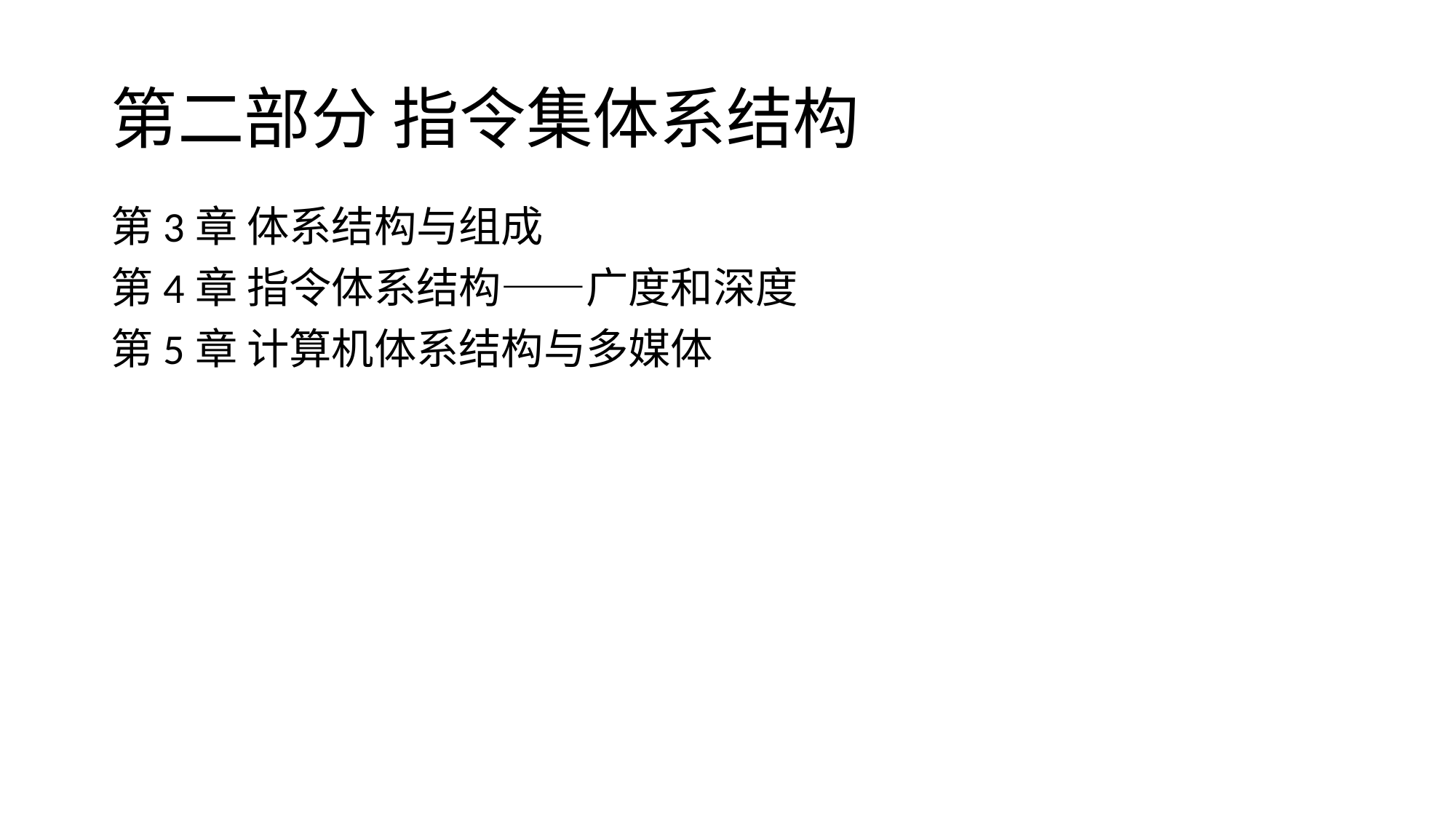

# 第二部分 指令集体系结构
第3章 体系结构与组成
第4章 指令体系结构——广度和深度
第5章 计算机体系结构与多媒体